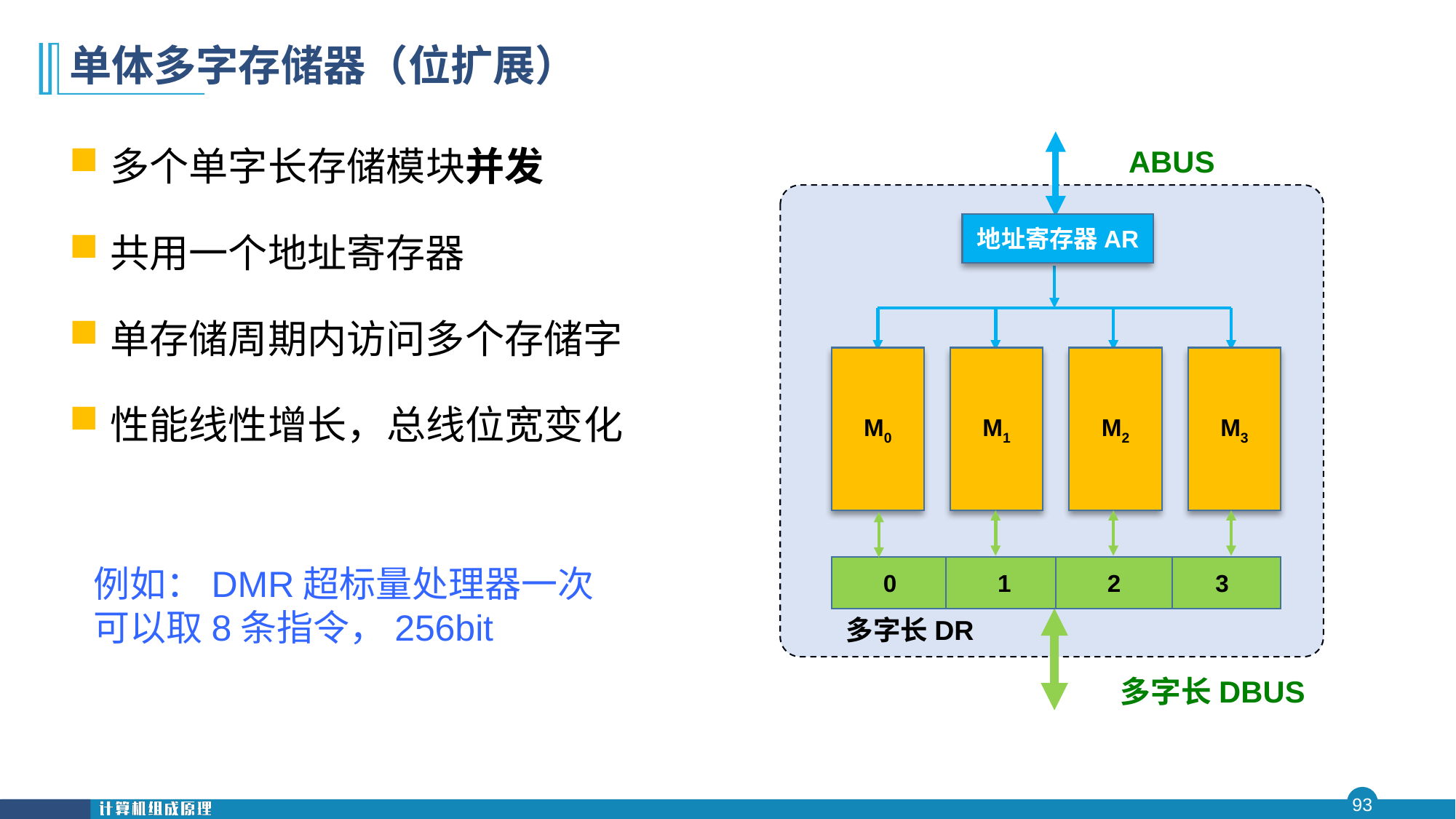

# 单体多字存储器（位扩展）
多个单字长存储模块并发
共用一个地址寄存器
单存储周期内访问多个存储字
性能线性增长，总线位宽变化
ABUS

地址寄存器AR
M0
M1
M2
M3
0
1
2
3
多字长DR
多字长DBUS
例如：DMR超标量处理器一次可以取8条指令，256bit